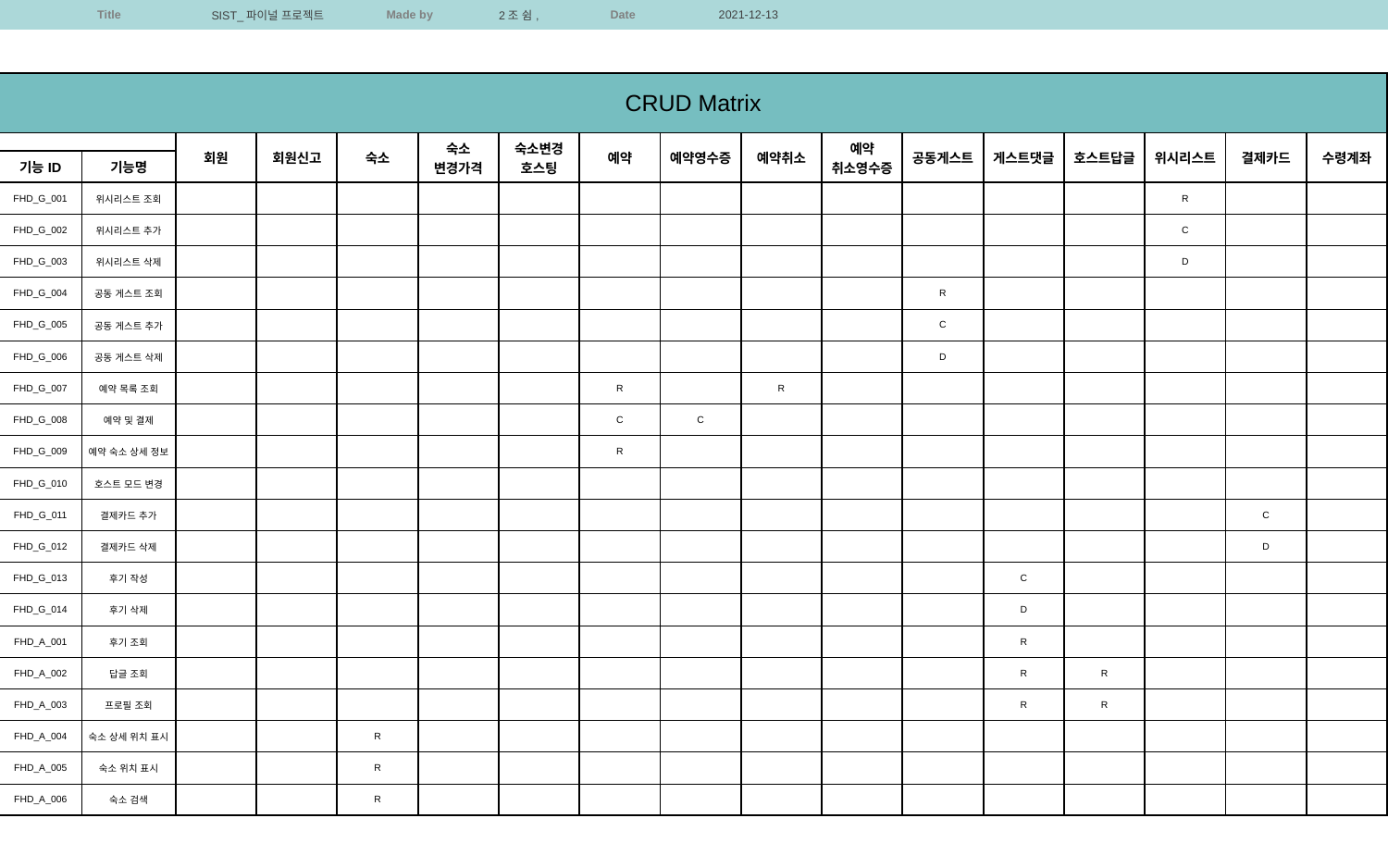

| CRUD Matrix |  |  |  |  |  |  |  |  |  |  |  |  |  |  |  |  |
| --- | --- | --- | --- | --- | --- | --- | --- | --- | --- | --- | --- | --- | --- | --- | --- | --- |
|  |  | 회원 | 회원신고 | 숙소 | 숙소 변경가격 | 숙소변경 호스팅 | 예약 | 예약영수증 | 예약취소 | 예약 취소영수증 | 공동게스트 | 게스트댓글 | 호스트답글 | 위시리스트 | 결제카드 | 수령계좌 |
| 기능ID | 기능명 |  |  |  |  |  |  |  |  |  |  |  |  |  |  |  |
| FHD\_G\_001 | 위시리스트 조회 |  |  |  |  |  |  |  |  |  |  |  |  | R |  |  |
| FHD\_G\_002 | 위시리스트 추가 |  |  |  |  |  |  |  |  |  |  |  |  | C |  |  |
| FHD\_G\_003 | 위시리스트 삭제 |  |  |  |  |  |  |  |  |  |  |  |  | D |  |  |
| FHD\_G\_004 | 공동 게스트 조회 |  |  |  |  |  |  |  |  |  | R |  |  |  |  |  |
| FHD\_G\_005 | 공동 게스트 추가 |  |  |  |  |  |  |  |  |  | C |  |  |  |  |  |
| FHD\_G\_006 | 공동 게스트 삭제 |  |  |  |  |  |  |  |  |  | D |  |  |  |  |  |
| FHD\_G\_007 | 예약 목록 조회 |  |  |  |  |  | R |  | R |  |  |  |  |  |  |  |
| FHD\_G\_008 | 예약 및 결제 |  |  |  |  |  | C | C |  |  |  |  |  |  |  |  |
| FHD\_G\_009 | 예약 숙소 상세 정보 |  |  |  |  |  | R |  |  |  |  |  |  |  |  |  |
| FHD\_G\_010 | 호스트 모드 변경 |  |  |  |  |  |  |  |  |  |  |  |  |  |  |  |
| FHD\_G\_011 | 결제카드 추가 |  |  |  |  |  |  |  |  |  |  |  |  |  | C |  |
| FHD\_G\_012 | 결제카드 삭제 |  |  |  |  |  |  |  |  |  |  |  |  |  | D |  |
| FHD\_G\_013 | 후기 작성 |  |  |  |  |  |  |  |  |  |  | C |  |  |  |  |
| FHD\_G\_014 | 후기 삭제 |  |  |  |  |  |  |  |  |  |  | D |  |  |  |  |
| FHD\_A\_001 | 후기 조회 |  |  |  |  |  |  |  |  |  |  | R |  |  |  |  |
| FHD\_A\_002 | 답글 조회 |  |  |  |  |  |  |  |  |  |  | R | R |  |  |  |
| FHD\_A\_003 | 프로필 조회 |  |  |  |  |  |  |  |  |  |  | R | R |  |  |  |
| FHD\_A\_004 | 숙소 상세 위치 표시 |  |  | R |  |  |  |  |  |  |  |  |  |  |  |  |
| FHD\_A\_005 | 숙소 위치 표시 |  |  | R |  |  |  |  |  |  |  |  |  |  |  |  |
| FHD\_A\_006 | 숙소 검색 |  |  | R |  |  |  |  |  |  |  |  |  |  |  |  |